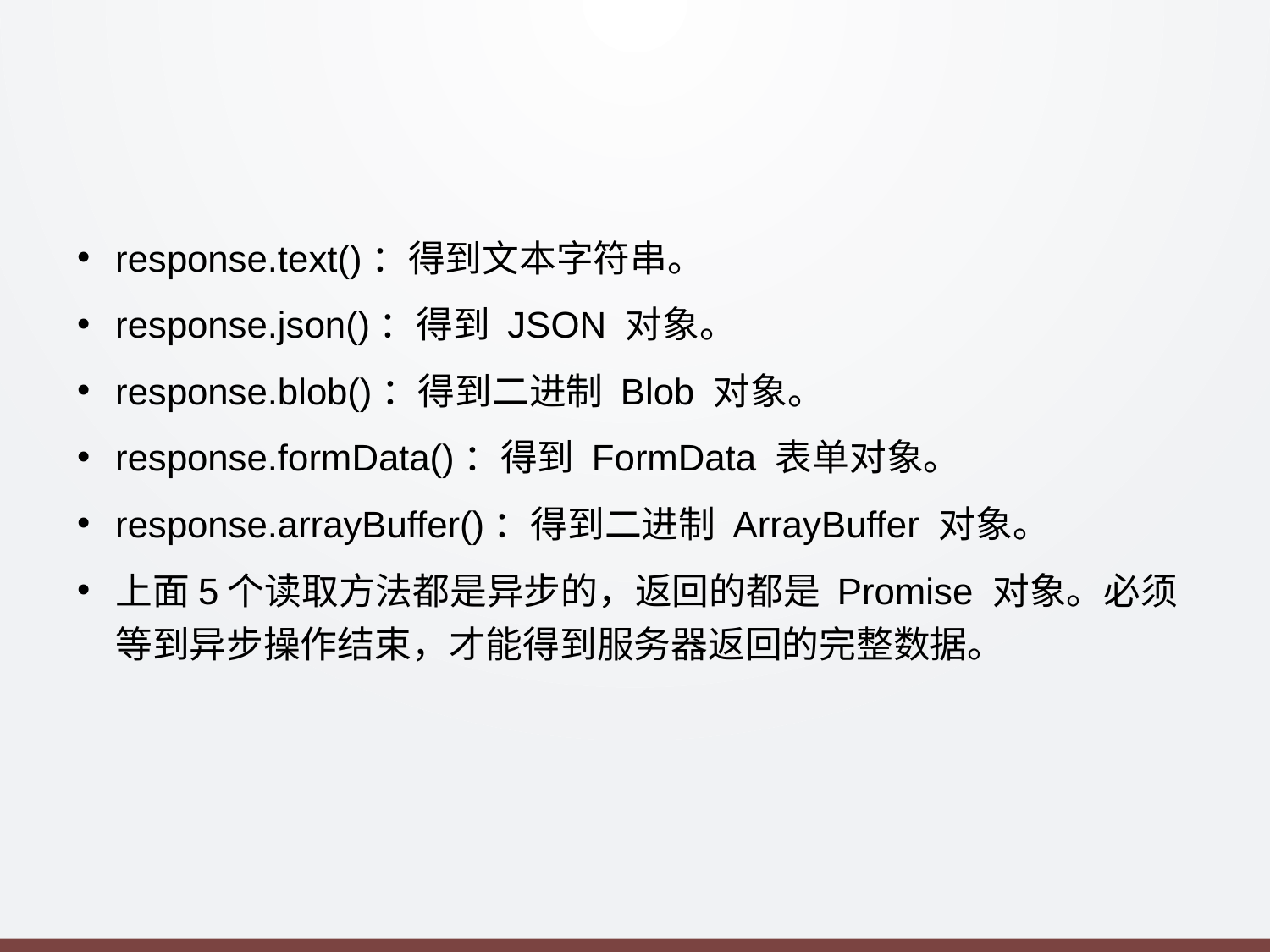

#
response.text()：得到文本字符串。
response.json()：得到 JSON 对象。
response.blob()：得到二进制 Blob 对象。
response.formData()：得到 FormData 表单对象。
response.arrayBuffer()：得到二进制 ArrayBuffer 对象。
上面5个读取方法都是异步的，返回的都是 Promise 对象。必须等到异步操作结束，才能得到服务器返回的完整数据。